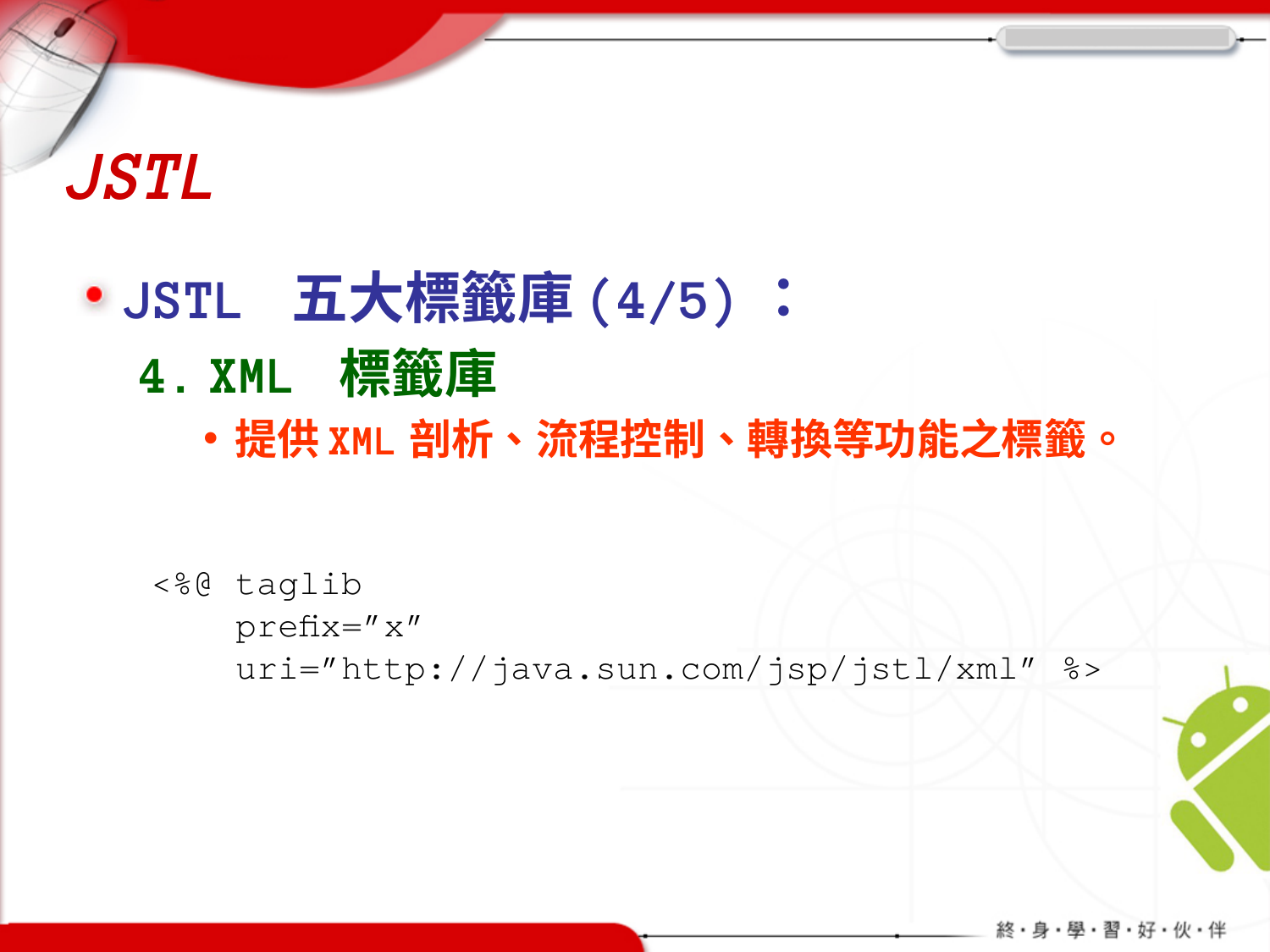

# JSTL
JSTL 五大標籤庫(4/5)：
XML 標籤庫
提供XML剖析、流程控制、轉換等功能之標籤。
<%@ taglib
    prefix=”x”
    uri=”http://java.sun.com/jsp/jstl/xml” %>